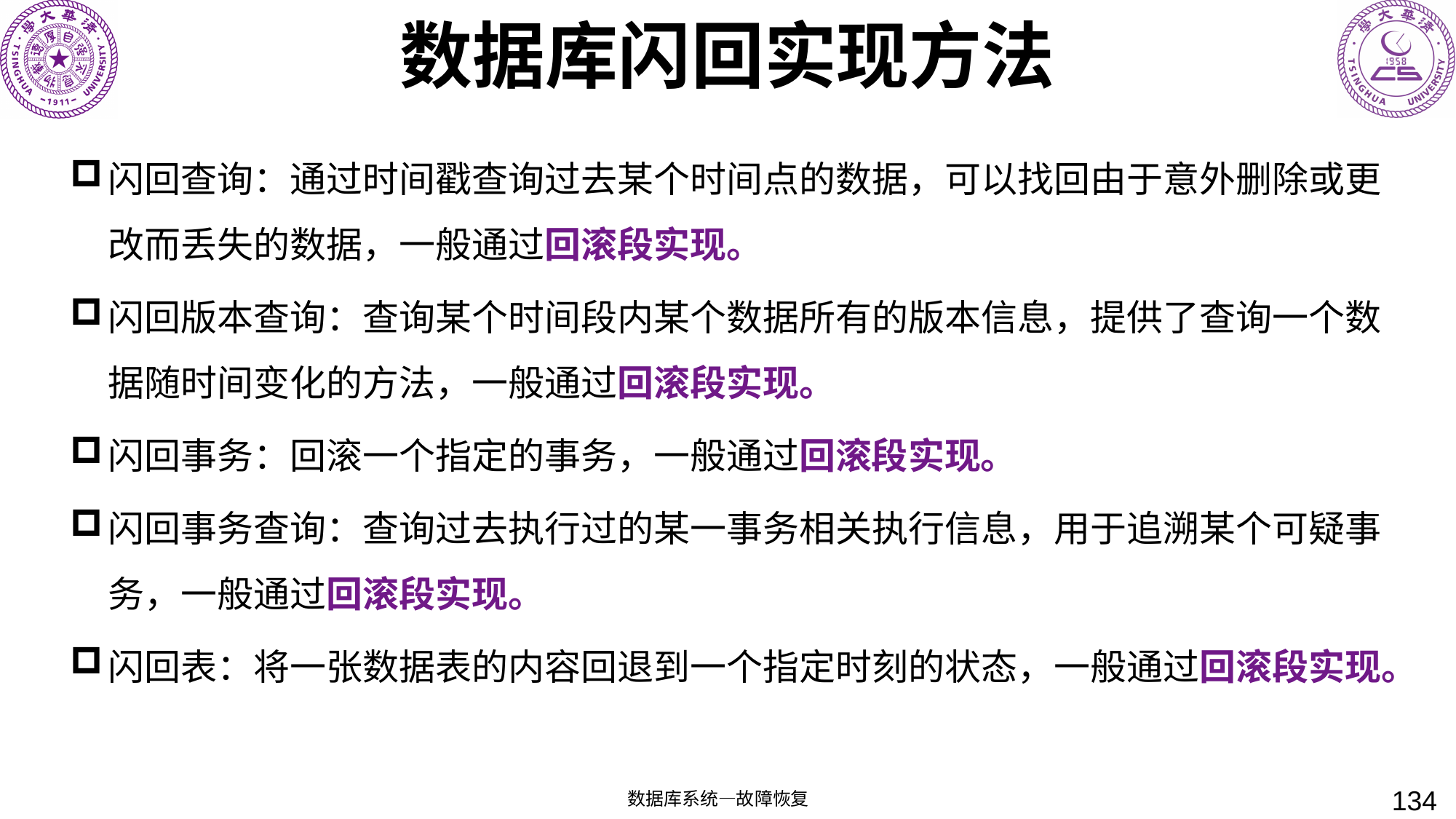

# 数据库闪回实现方法
闪回查询：通过时间戳查询过去某个时间点的数据，可以找回由于意外删除或更改而丢失的数据，一般通过回滚段实现。
闪回版本查询：查询某个时间段内某个数据所有的版本信息，提供了查询一个数据随时间变化的方法，一般通过回滚段实现。
闪回事务：回滚一个指定的事务，一般通过回滚段实现。
闪回事务查询：查询过去执行过的某一事务相关执行信息，用于追溯某个可疑事务，一般通过回滚段实现。
闪回表：将一张数据表的内容回退到一个指定时刻的状态，一般通过回滚段实现。
134
数据库系统—故障恢复